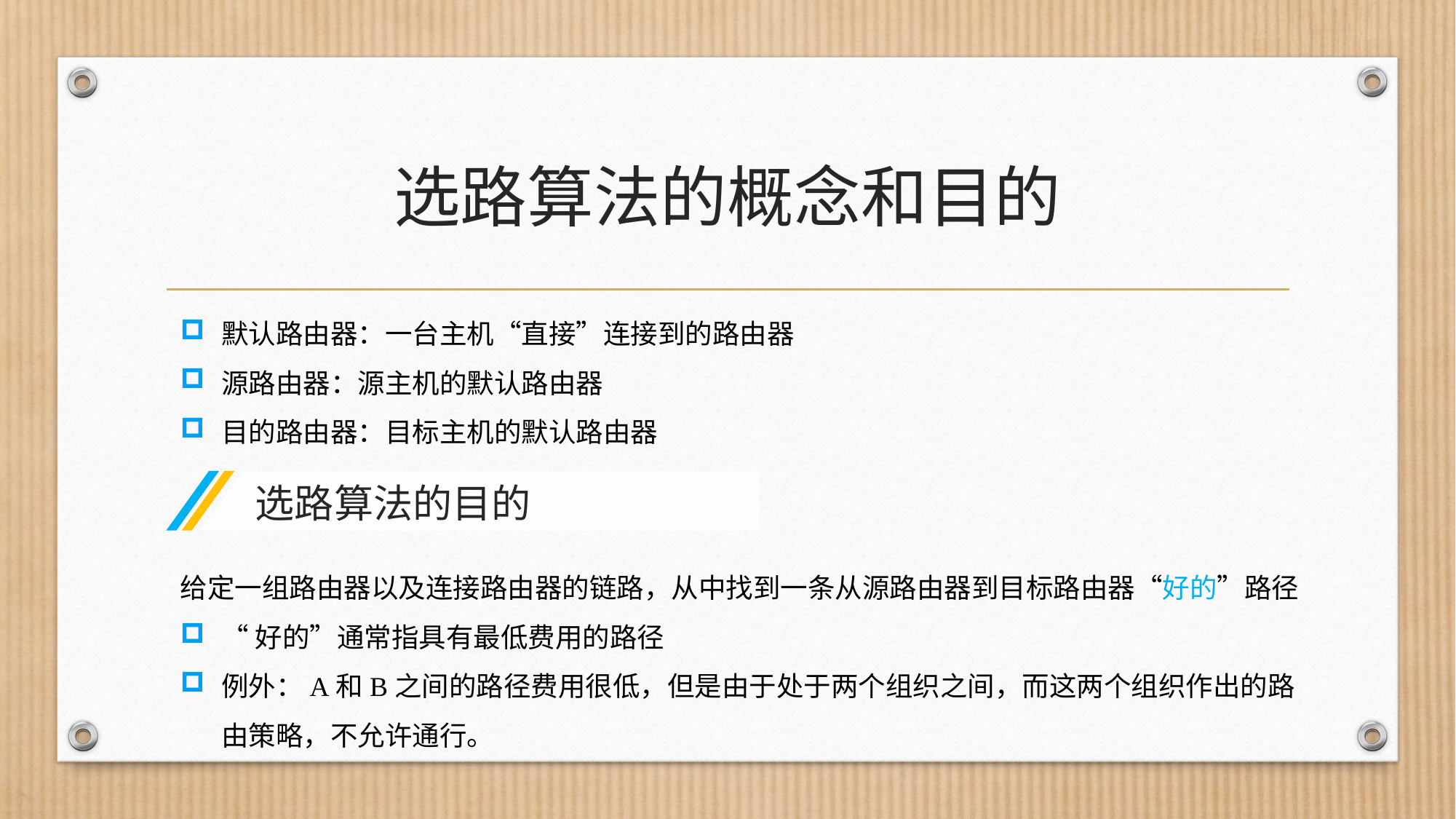

# 选路算法的概念和目的
默认路由器：一台主机“直接”连接到的路由器
源路由器：源主机的默认路由器
目的路由器：目标主机的默认路由器

选路算法的目的
给定一组路由器以及连接路由器的链路，从中找到一条从源路由器到目标路由器“好的”路径
“好的”通常指具有最低费用的路径
例外：A和B之间的路径费用很低，但是由于处于两个组织之间，而这两个组织作出的路由策略，不允许通行。